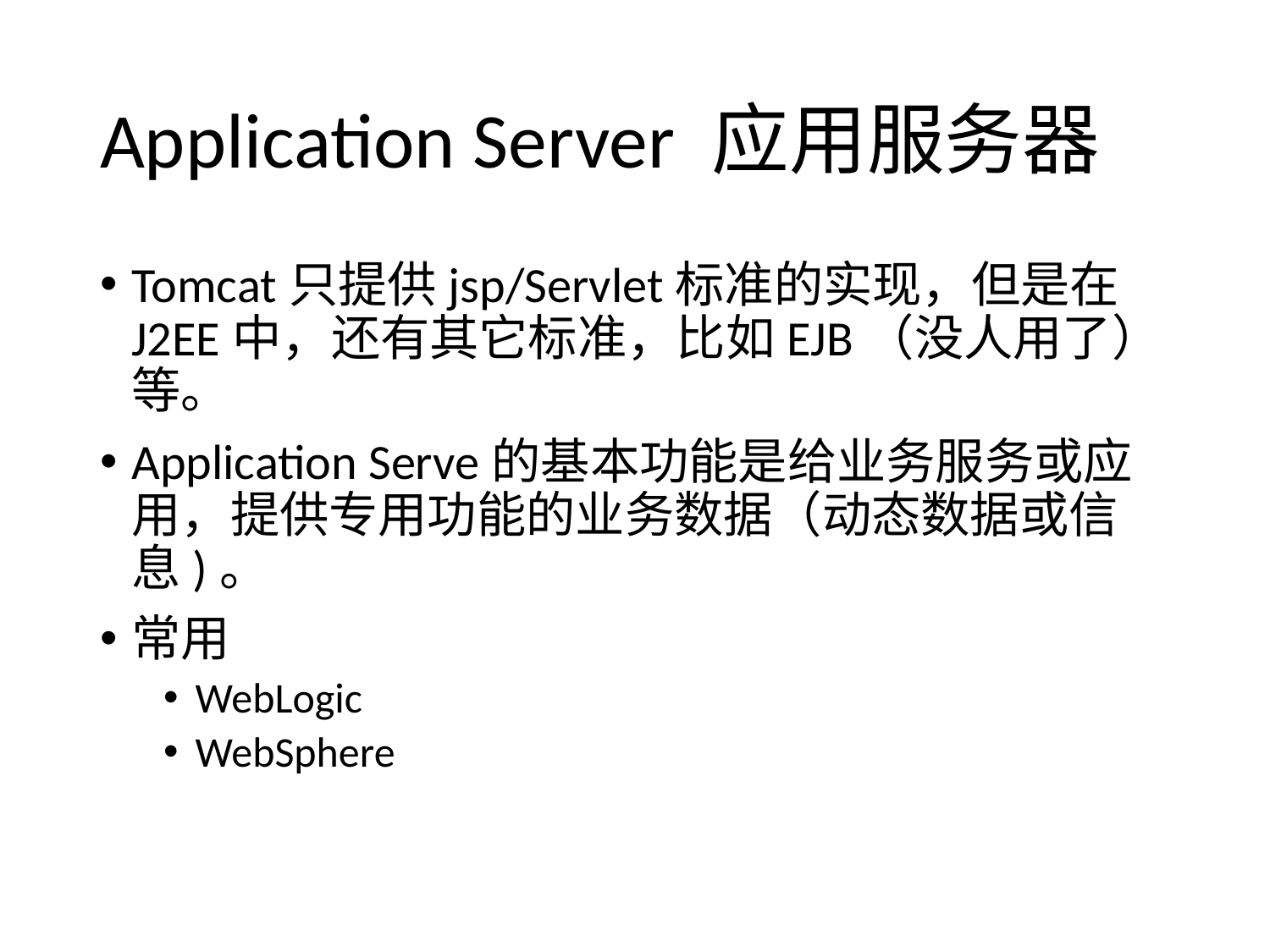

# Application Server 应用服务器
Tomcat只提供jsp/Servlet标准的实现，但是在J2EE中，还有其它标准，比如EJB（没人用了）等。
Application Serve的基本功能是给业务服务或应用，提供专用功能的业务数据（动态数据或信息)。
常用
WebLogic
WebSphere